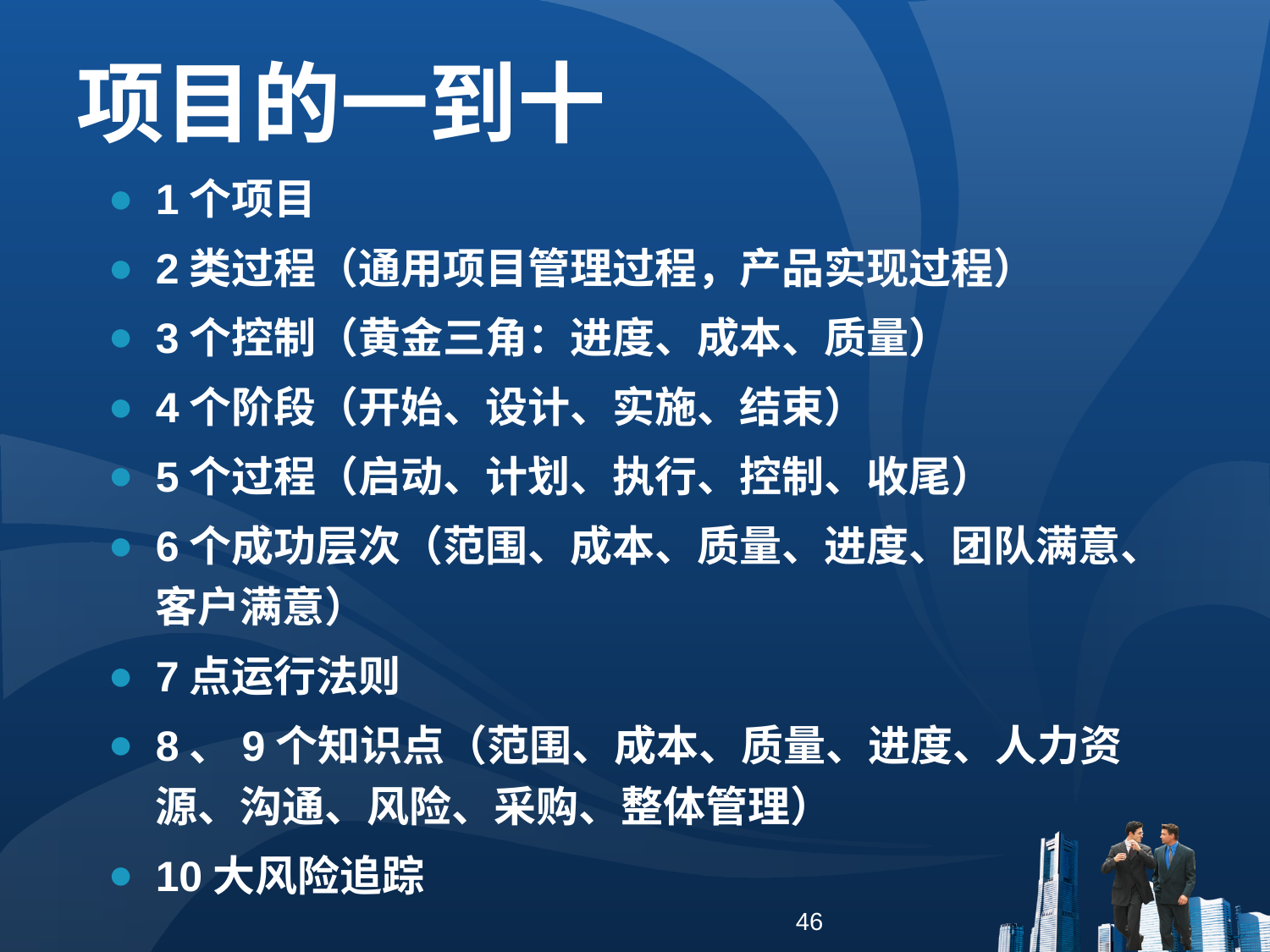

项目的一到十
1个项目
2类过程（通用项目管理过程，产品实现过程）
3个控制（黄金三角：进度、成本、质量）
4个阶段（开始、设计、实施、结束）
5个过程（启动、计划、执行、控制、收尾）
6个成功层次（范围、成本、质量、进度、团队满意、客户满意）
7点运行法则
8、9个知识点（范围、成本、质量、进度、人力资源、沟通、风险、采购、整体管理）
10大风险追踪
46